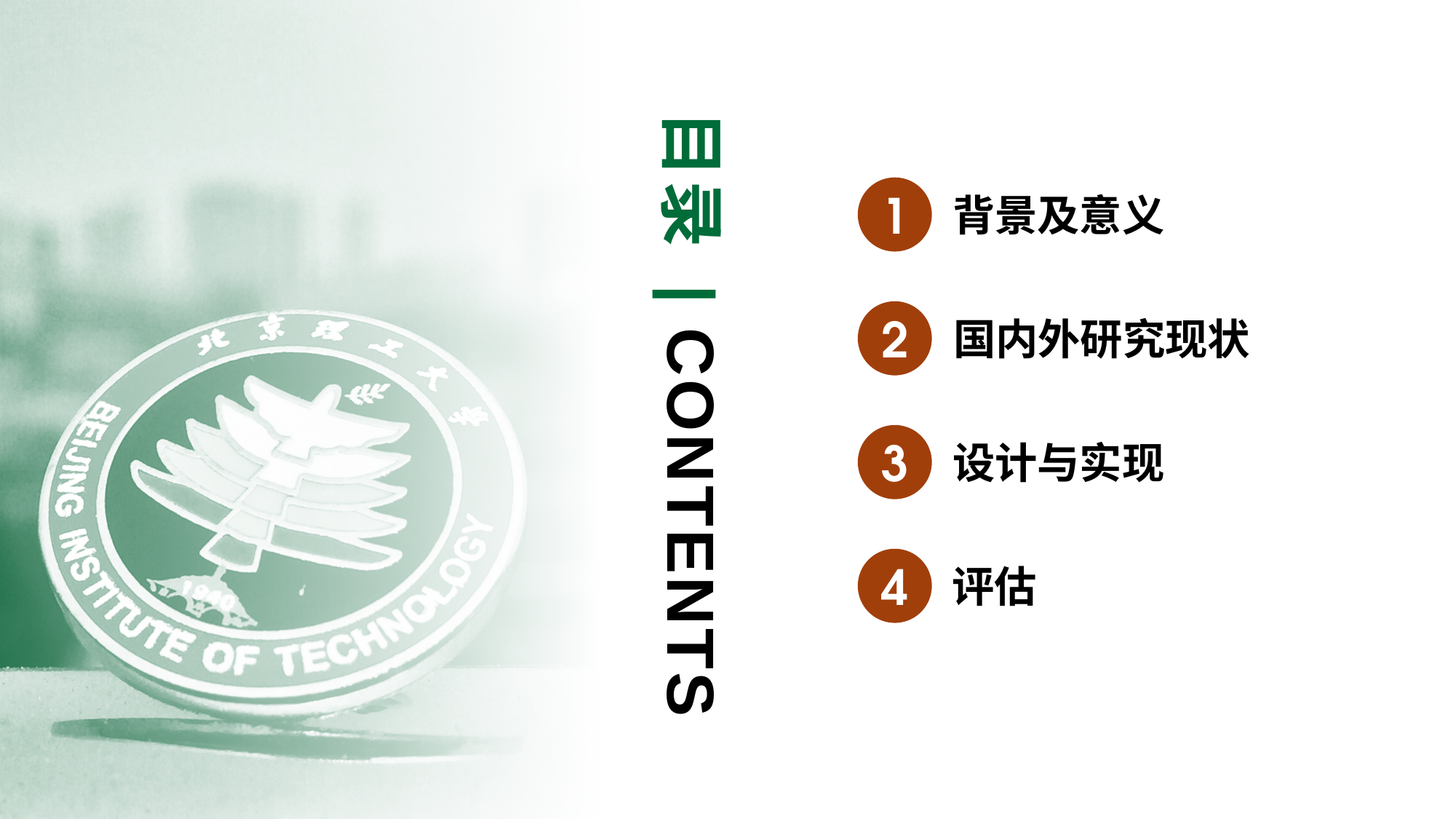

目录 | CONTENTS
1
背景及意义
2
国内外研究现状
3
设计与实现
4
评估